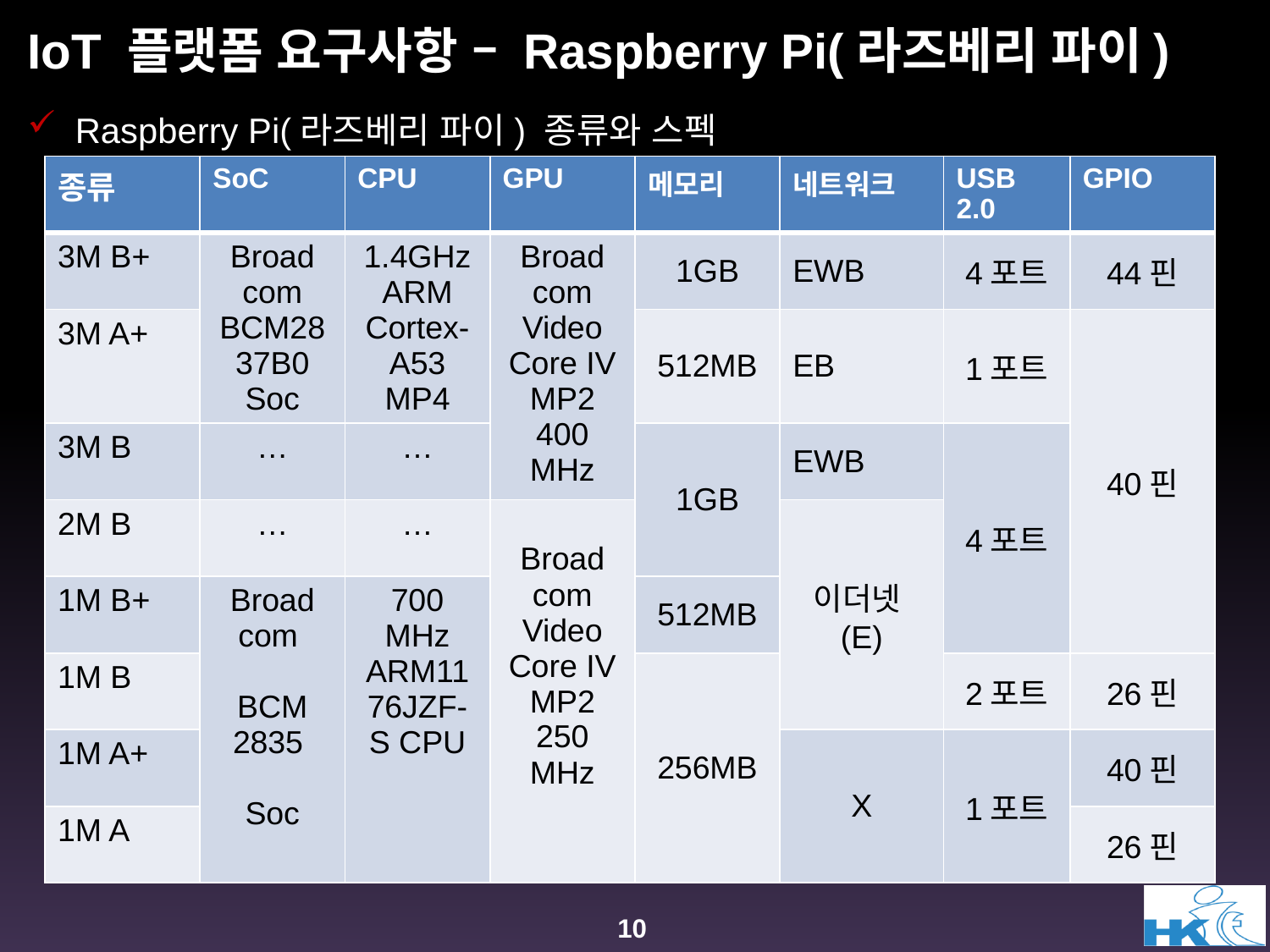

# IoT 플랫폼 요구사항 – Raspberry Pi(라즈베리 파이)
Raspberry Pi(라즈베리 파이) 종류와 스펙
| 종류 | SoC | CPU | GPU | 메모리 | 네트워크 | USB 2.0 | GPIO |
| --- | --- | --- | --- | --- | --- | --- | --- |
| 3M B+ | Broad com BCM2837B0 Soc | 1.4GHz ARM Cortex-A53 MP4 | Broad com Video Core IV MP2 400 MHz | 1GB | EWB | 4포트 | 44핀 |
| 3M A+ |  |  |  | 512MB | EB | 1포트 | 40핀 |
| 3M B | … | … |  | 1GB | EWB | 4포트 |  |
| 2M B | … | … | Broad com Video Core IV MP2 250 MHz |  | 이더넷(E) |  |  |
| 1M B+ | Broad com BCM 2835 Soc | 700 MHz ARM1176JZF-S CPU |  | 512MB |  |  |  |
| 1M B |  |  |  | 256MB |  | 2포트 | 26핀 |
| 1M A+ |  |  |  |  | X | 1포트 | 40핀 |
| 1M A |  |  |  |  |  |  | 26핀 |
10